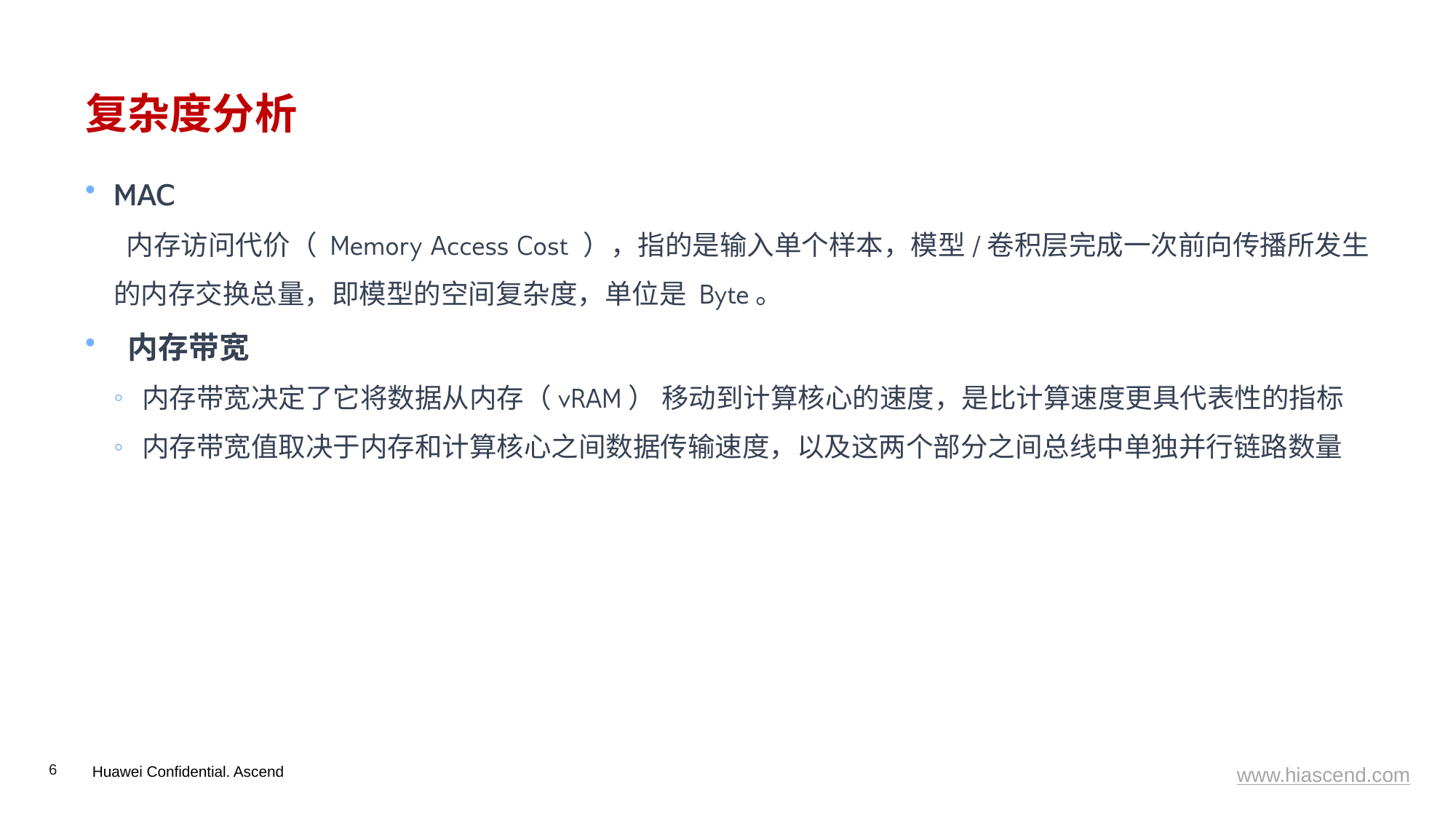

# 复杂度分析
MAC
 内存访问代价（ Memory Access Cost ），指的是输入单个样本，模型/卷积层完成一次前向传播所发生的内存交换总量，即模型的空间复杂度，单位是 Byte。
 内存带宽
内存带宽决定了它将数据从内存（vRAM） 移动到计算核心的速度，是比计算速度更具代表性的指标
内存带宽值取决于内存和计算核心之间数据传输速度，以及这两个部分之间总线中单独并行链路数量